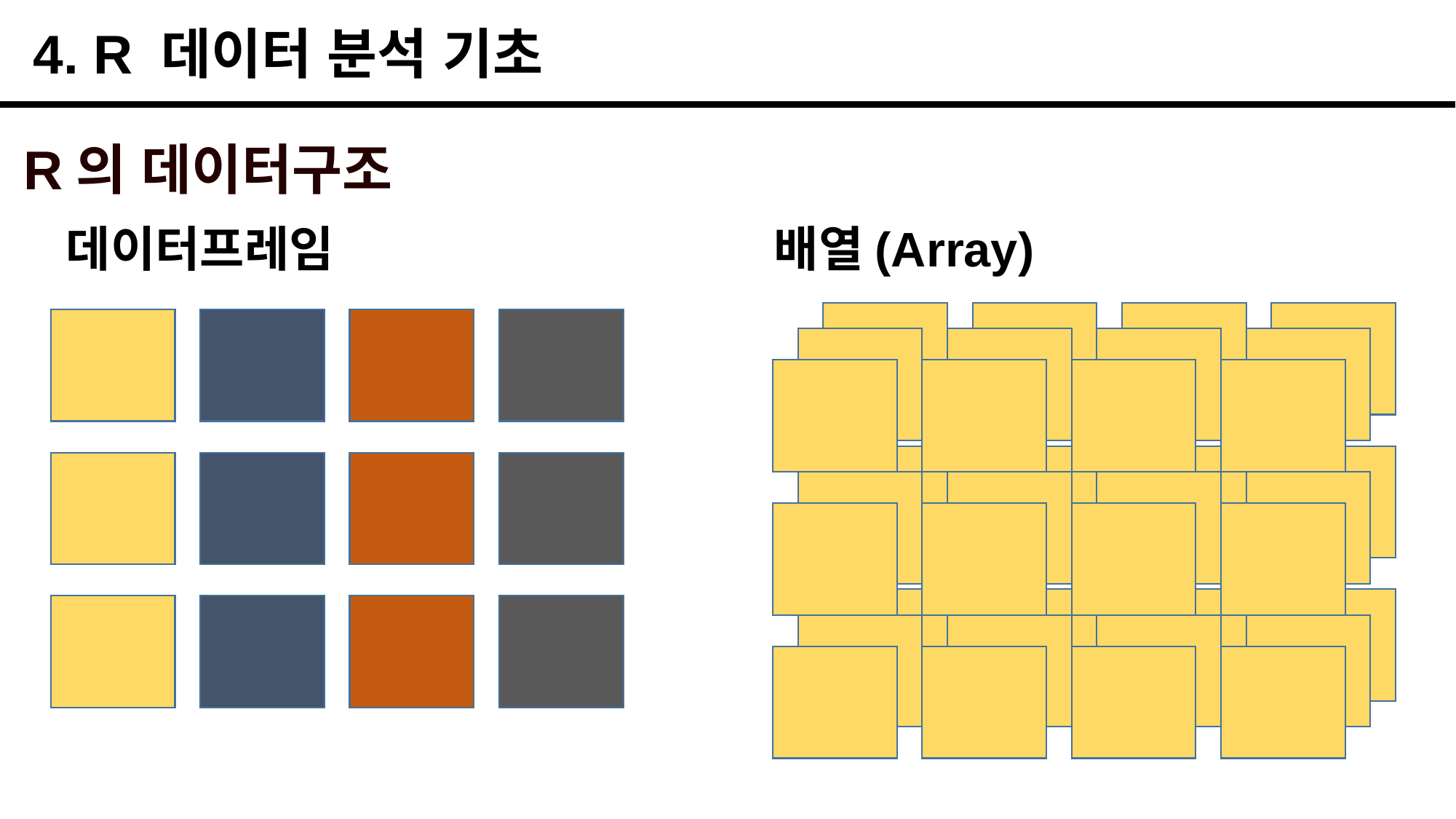

4. R 데이터 분석 기초
R의 데이터구조
데이터프레임
배열(Array)